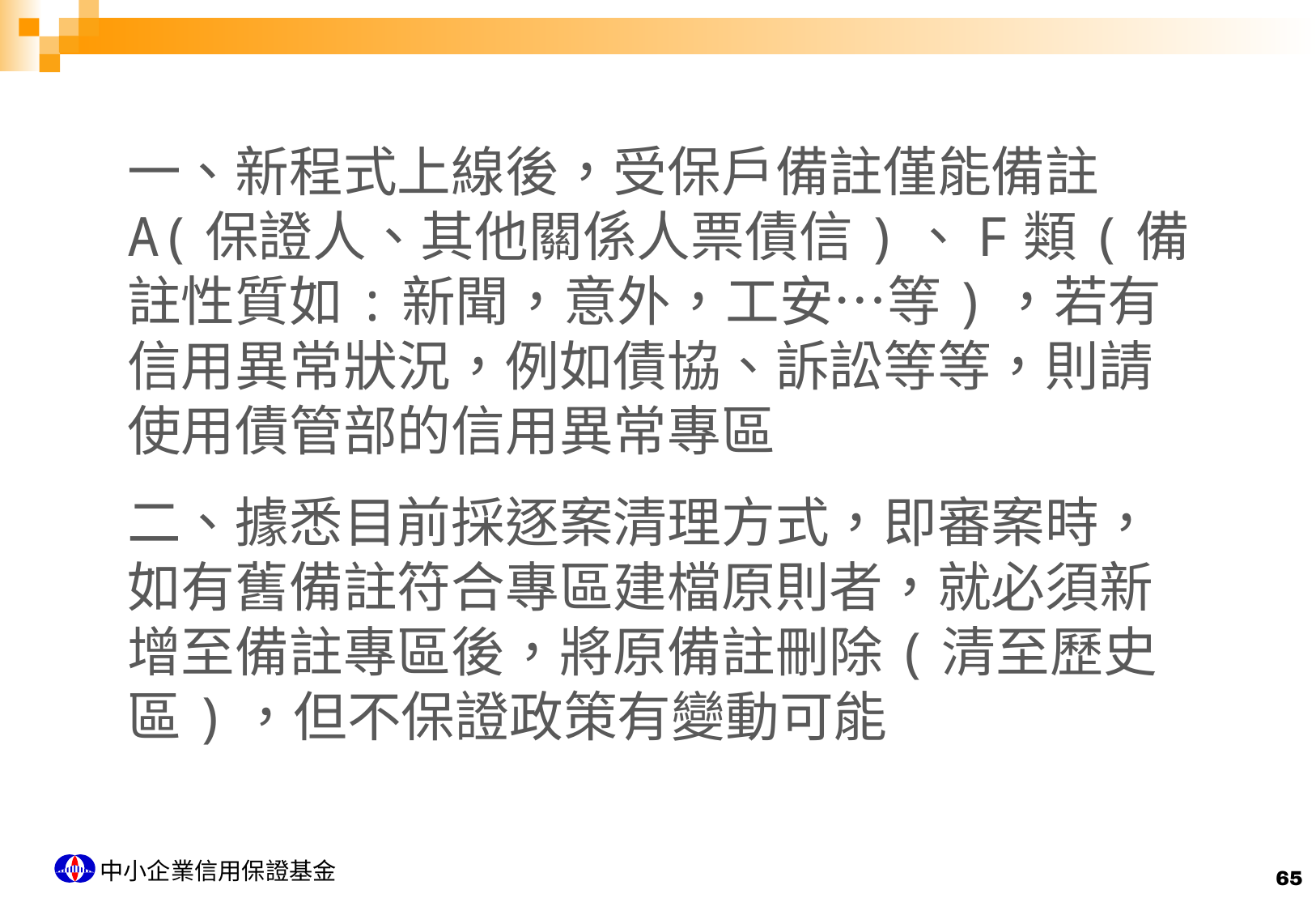

一、新程式上線後，受保戶備註僅能備註A(保證人、其他關係人票債信)、F類(備註性質如:新聞，意外，工安…等)，若有信用異常狀況，例如債協、訴訟等等，則請使用債管部的信用異常專區
二、據悉目前採逐案清理方式，即審案時，如有舊備註符合專區建檔原則者，就必須新增至備註專區後，將原備註刪除(清至歷史區)，但不保證政策有變動可能

65